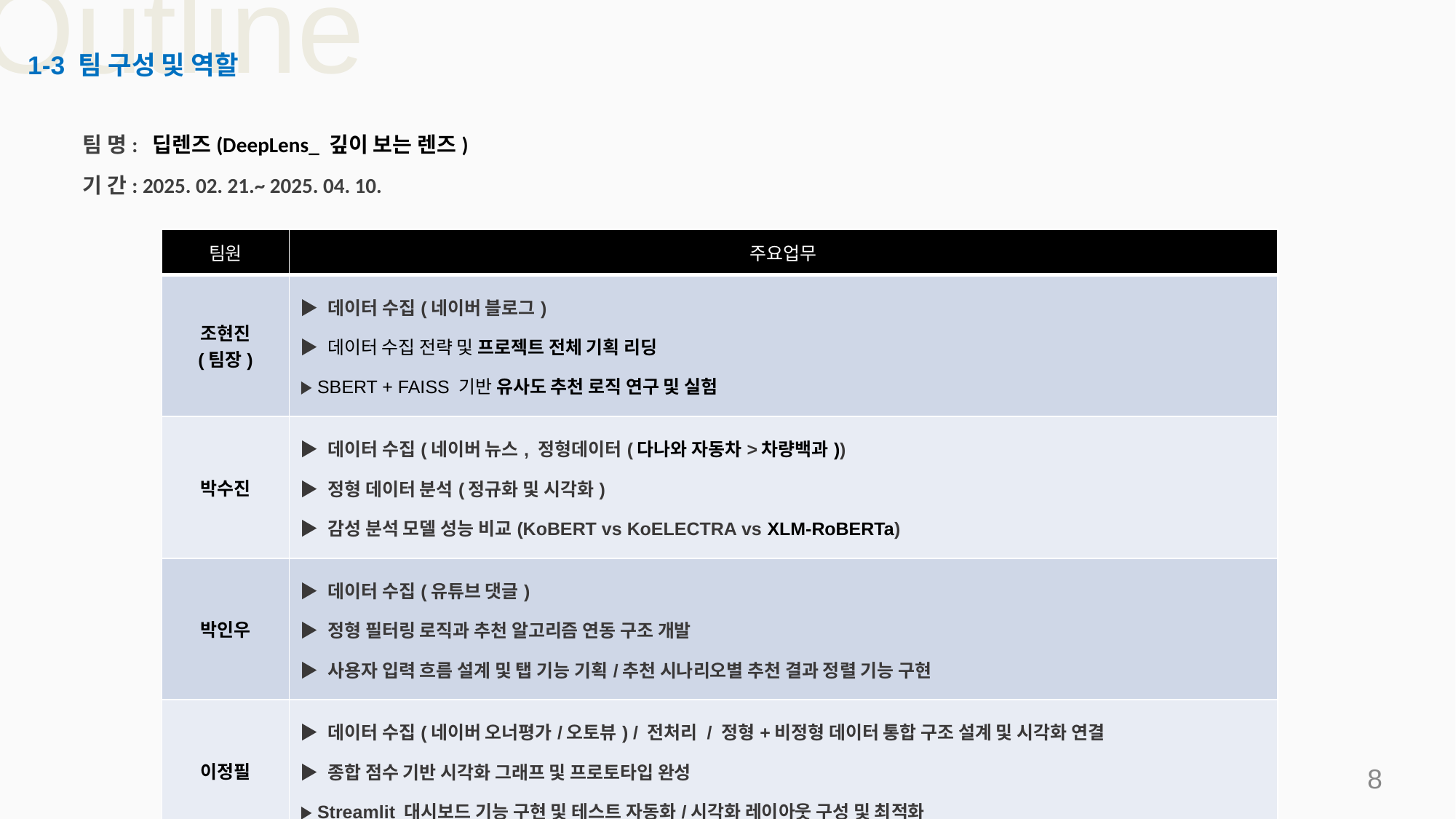

# Outline
1-3 팀 구성 및 역할
팀 명:  딥렌즈(DeepLens_ 깊이 보는 렌즈)
기 간: 2025. 02. 21.~ 2025. 04. 10.
| 팀원 | 주요업무 |
| --- | --- |
| 조현진 (팀장) | ▶ 데이터 수집(네이버 블로그) ▶ 데이터 수집 전략 및 프로젝트 전체 기획 리딩 ▶ SBERT + FAISS 기반 유사도 추천 로직 연구 및 실험 ▶ 감성 분석 결과와 정형 데이터를 결합한 종합 점수 산출 방식 설계 및 최적화 |
| 박수진 | ▶ 데이터 수집(네이버 뉴스, 정형데이터(다나와 자동차>차량백과)) ▶ 정형 데이터 분석(정규화 및 시각화) ▶ 감성 분석 모델 성능 비교(KoBERT vs KoELECTRA vs XLM-RoBERTa) ▶ 발표자료 구조 설계 및 스크립트 작성/Q&A 및 발표 대본 정리 |
| 박인우 | ▶ 데이터 수집(유튜브 댓글) ▶ 정형 필터링 로직과 추천 알고리즘 연동 구조 개발 ▶ 사용자 입력 흐름 설계 및 탭 기능 기획/추천 시나리오별 추천 결과 정렬 기능 구현 ▶ 추천모델 성능평가 보고서 정리(FAISS vs USE+KNN vs WORD2VEC+KNN vs TF-IDF+KNN vs BERT+ANN) |
| 이정필 | ▶ 데이터 수집(네이버 오너평가/오토뷰) / 전처리 / 정형+비정형 데이터 통합 구조 설계 및 시각화 연결 ▶ 종합 점수 기반 시각화 그래프 및 프로토타입 완성 ▶ Streamlit 대시보드 기능 구현 및 테스트 자동화/시각화 레이아웃 구성 및 최적화 ▶ 시연 동영상 제작 |
8